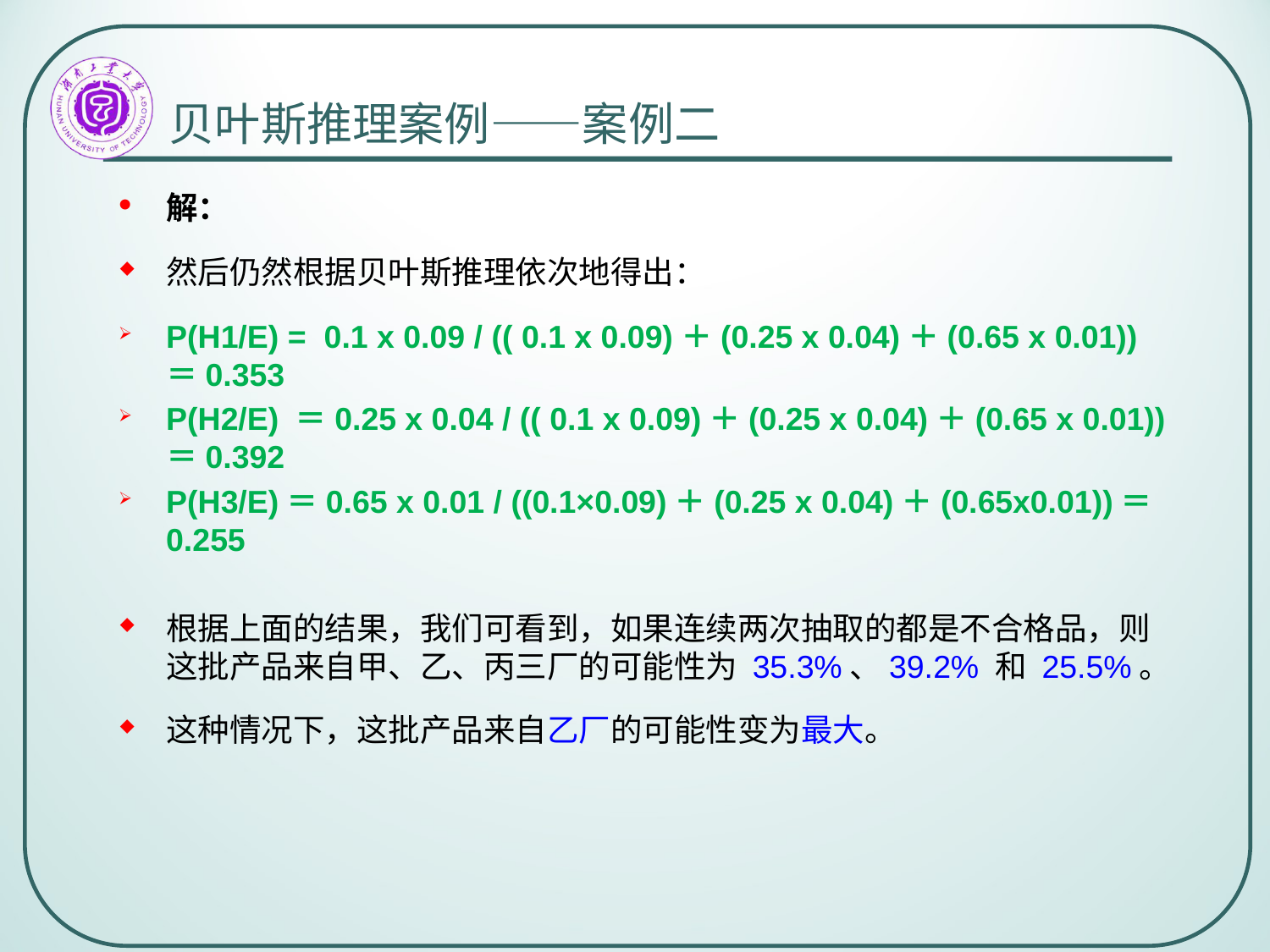

# 贝叶斯推理案例——案例二
解：

然后仍然根据贝叶斯推理依次地得出：

P(H1/E) =  0.1 x 0.09 / (( 0.1 x 0.09)＋(0.25 x 0.04)＋(0.65 x 0.01))＝0.353
P(H2/E) ＝0.25 x 0.04 / (( 0.1 x 0.09)＋(0.25 x 0.04)＋(0.65 x 0.01))＝0.392
P(H3/E)＝0.65 x 0.01 / ((0.1×0.09)＋(0.25 x 0.04)＋(0.65x0.01))＝0.255

根据上面的结果，我们可看到，如果连续两次抽取的都是不合格品，则这批产品来自甲、乙、丙三厂的可能性为 35.3%、39.2% 和 25.5%。

这种情况下，这批产品来自乙厂的可能性变为最大。